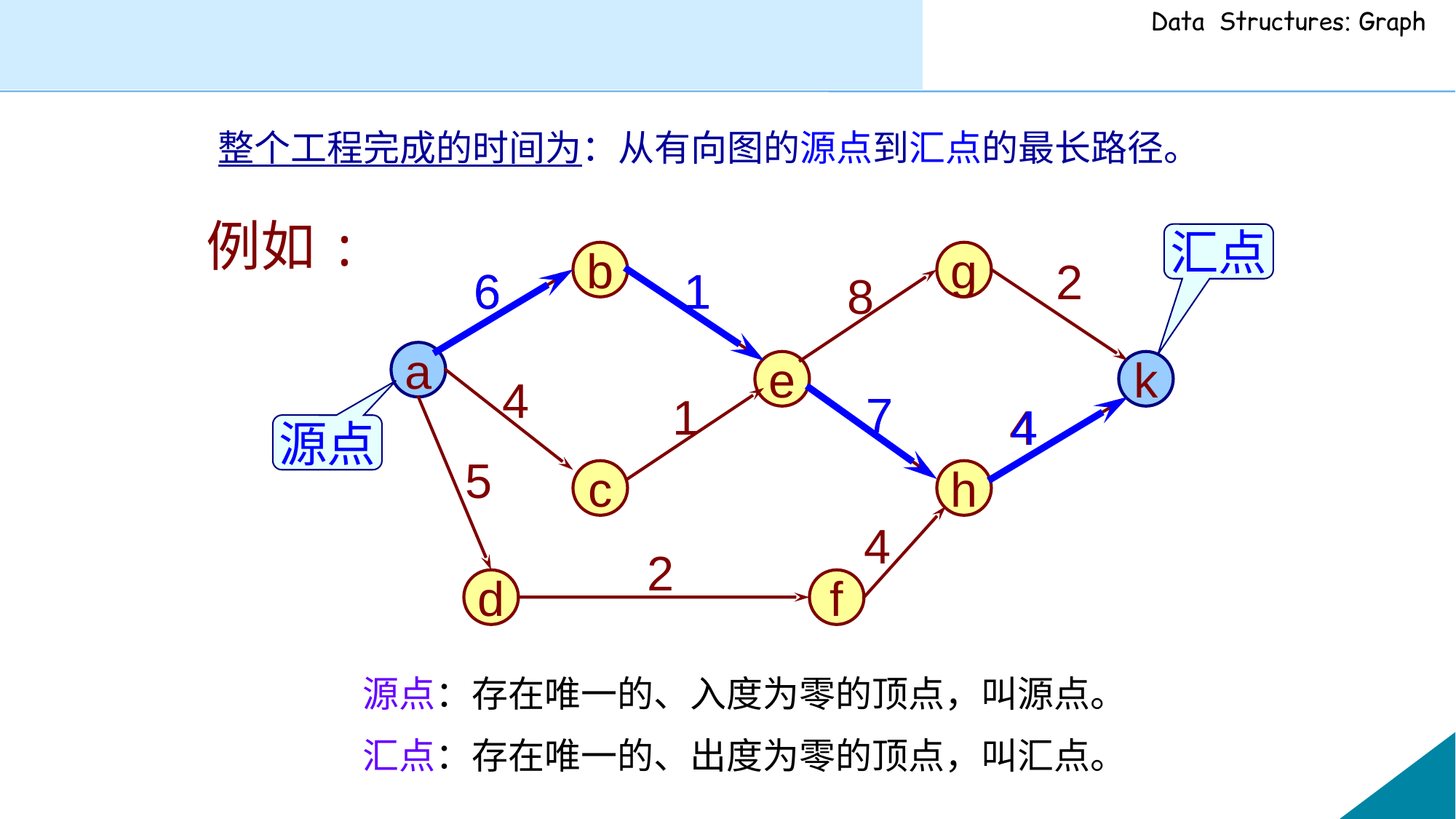

整个工程完成的时间为：从有向图的源点到汇点的最长路径。
例如:
汇点
b
g
2
6
6
1
1
8

a
e
k
4

7
7
1

4
4

源点
5
c
h

4
2
d
f

源点：存在唯一的、入度为零的顶点，叫源点。
汇点：存在唯一的、出度为零的顶点，叫汇点。